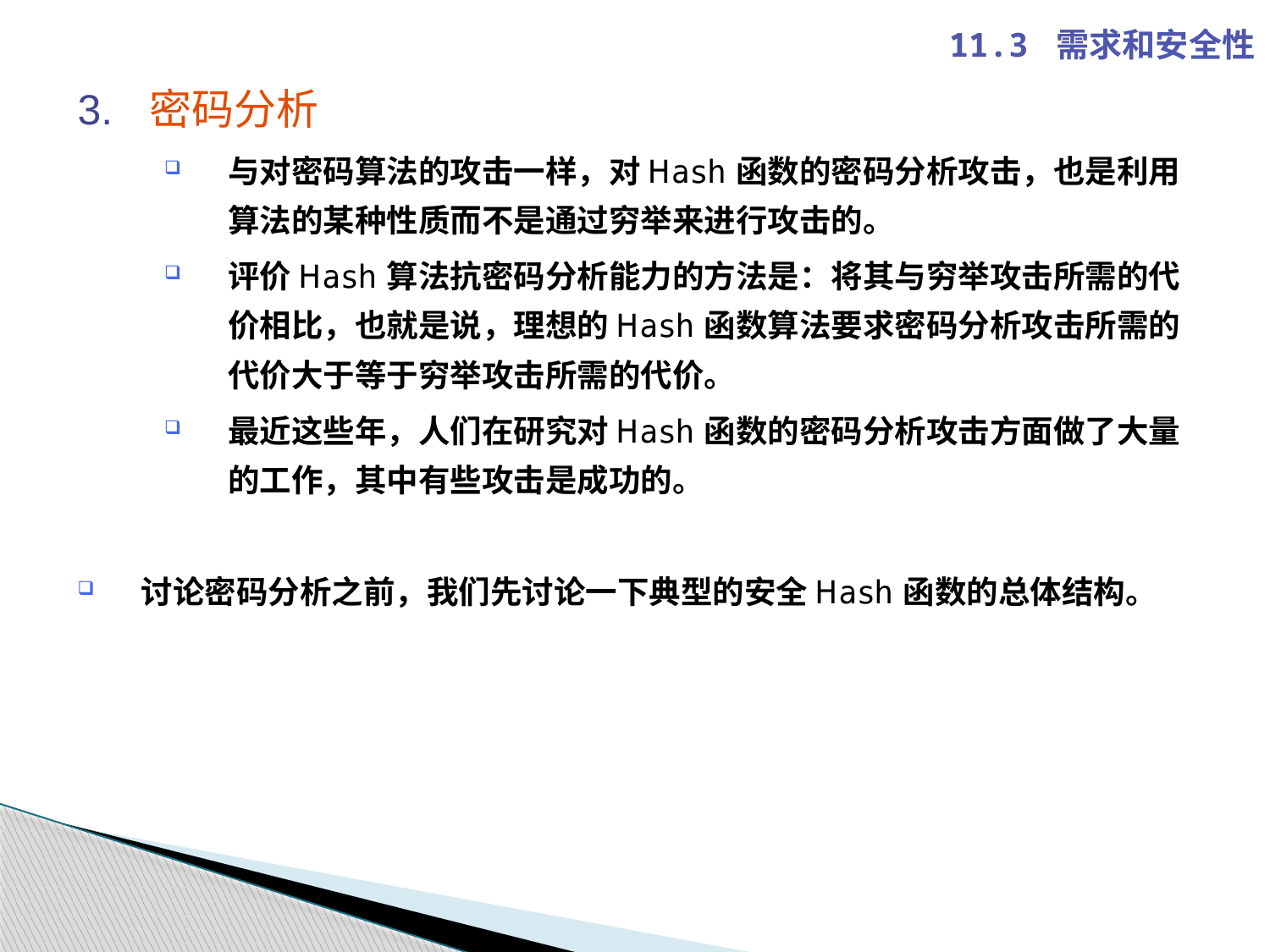

11.3 需求和安全性
密码分析
与对密码算法的攻击一样，对Hash函数的密码分析攻击，也是利用算法的某种性质而不是通过穷举来进行攻击的。
评价Hash算法抗密码分析能力的方法是：将其与穷举攻击所需的代价相比，也就是说，理想的Hash函数算法要求密码分析攻击所需的代价大于等于穷举攻击所需的代价。
最近这些年，人们在研究对Hash函数的密码分析攻击方面做了大量的工作，其中有些攻击是成功的。

讨论密码分析之前，我们先讨论一下典型的安全Hash函数的总体结构。